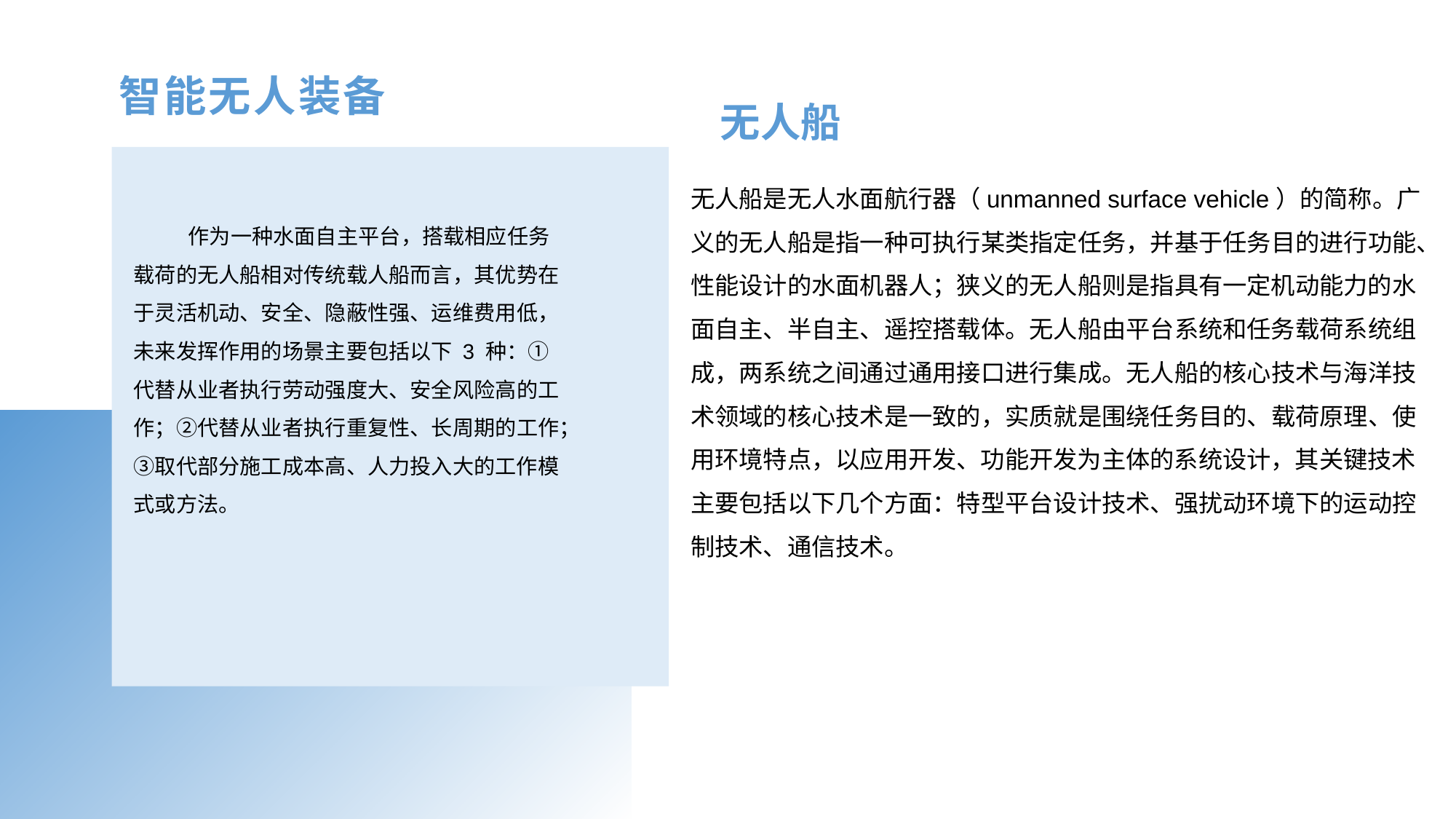

智能无人装备
无人船

无人船是无人水面航行器（unmanned surface vehicle）的简称。广义的无人船是指一种可执行某类指定任务，并基于任务目的进行功能、性能设计的水面机器人；狭义的无人船则是指具有一定机动能力的水面自主、半自主、遥控搭载体。无人船由平台系统和任务载荷系统组成，两系统之间通过通用接口进行集成。无人船的核心技术与海洋技术领域的核心技术是一致的，实质就是围绕任务目的、载荷原理、使用环境特点，以应用开发、功能开发为主体的系统设计，其关键技术主要包括以下几个方面：特型平台设计技术、强扰动环境下的运动控制技术、通信技术。
作为一种水面自主平台，搭载相应任务载荷的无人船相对传统载人船而言，其优势在于灵活机动、安全、隐蔽性强、运维费用低，未来发挥作用的场景主要包括以下 3 种：①代替从业者执行劳动强度大、安全风险高的工作；②代替从业者执行重复性、长周期的工作；③取代部分施工成本高、人力投入大的工作模式或方法。